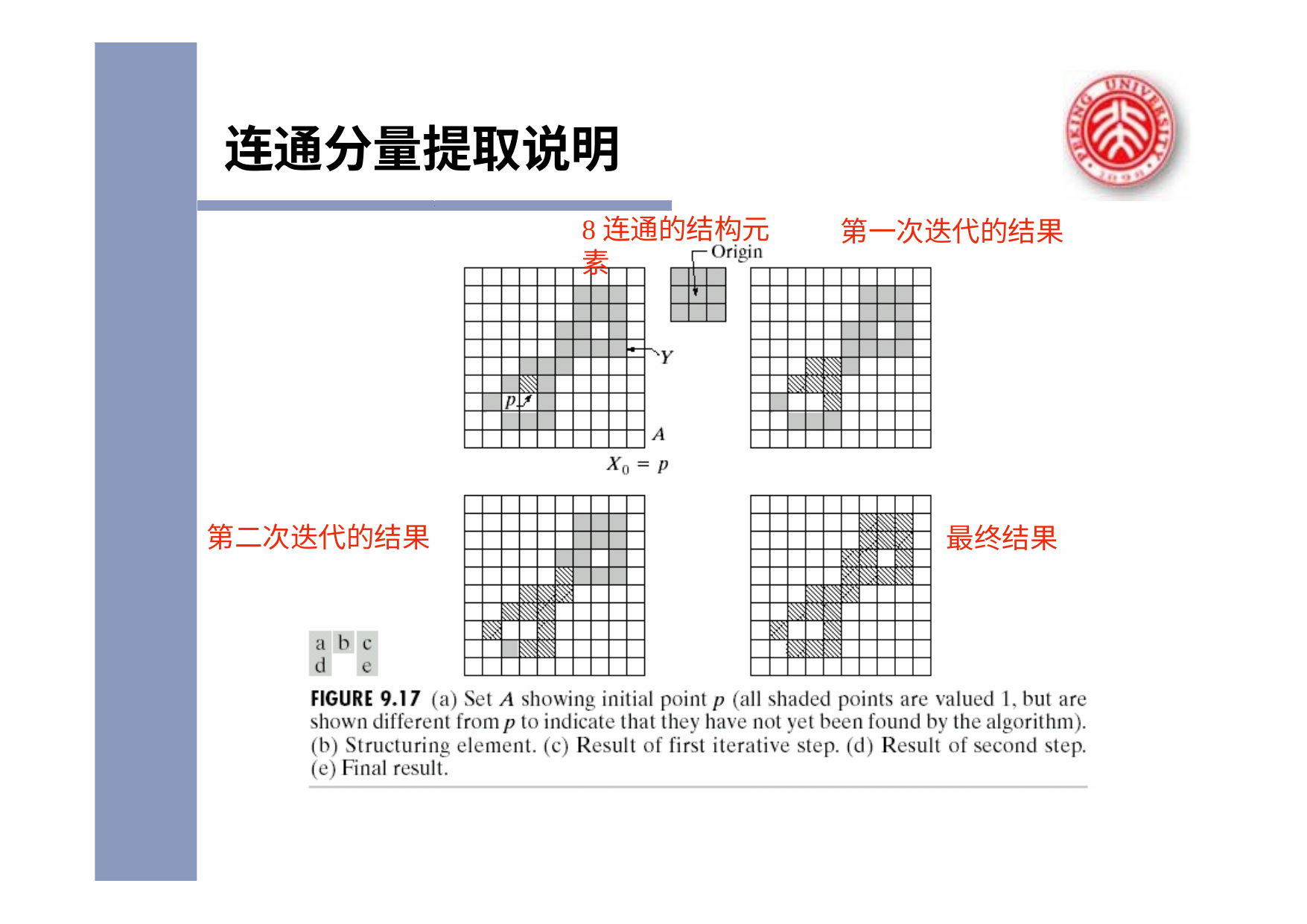

# 连通分量提取说明

8连通的结构元素
第一次迭代的结果

第二次迭代的结果
最终结果